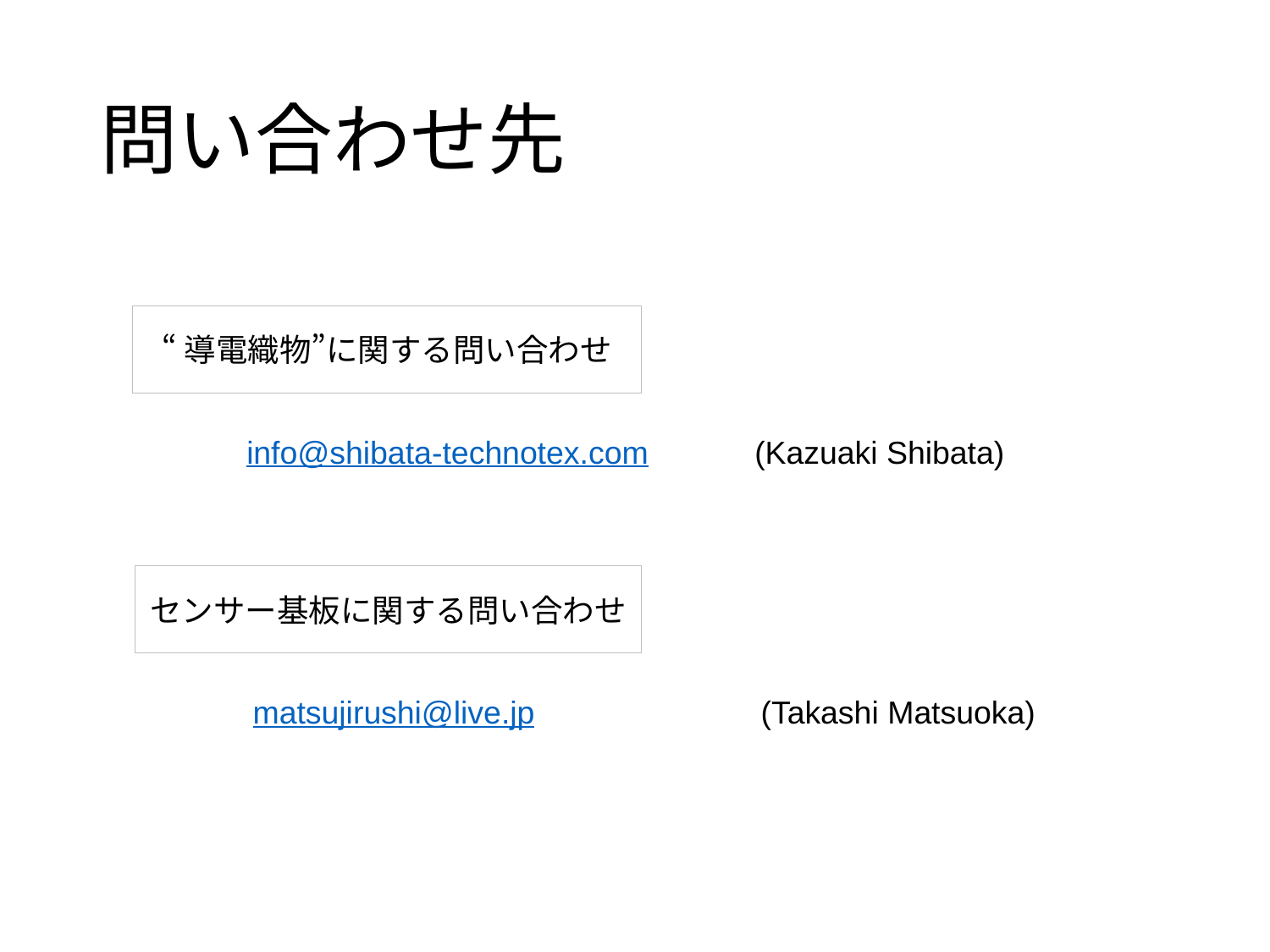

# 問い合わせ先
“導電織物”に関する問い合わせ
info@shibata-technotex.com	(Kazuaki Shibata)
センサー基板に関する問い合わせ
matsujirushi@live.jp		(Takashi Matsuoka)